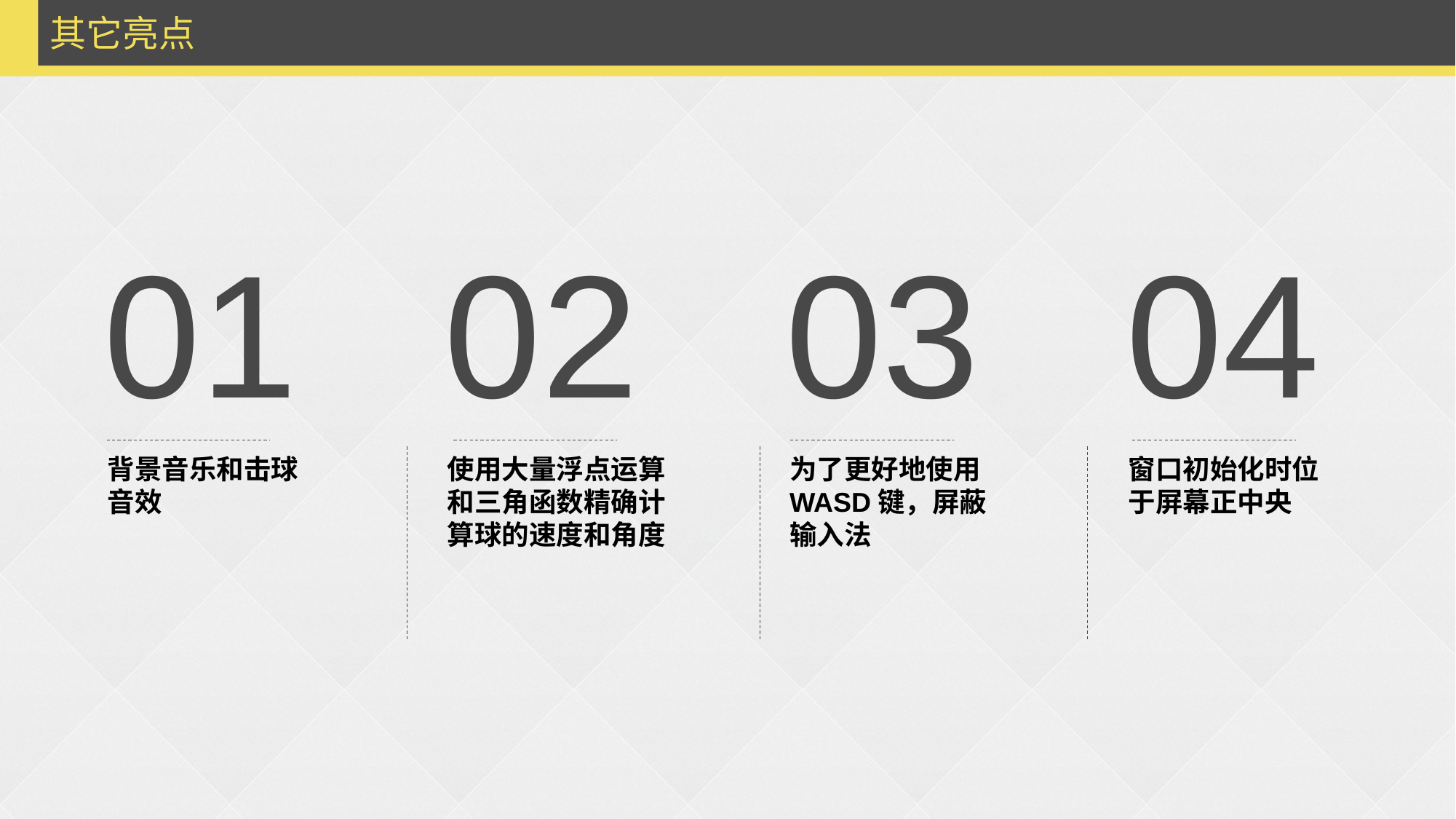

其它亮点
01
02
03
04
背景音乐和击球音效
使用大量浮点运算和三角函数精确计算球的速度和角度
为了更好地使用WASD键，屏蔽输入法
窗口初始化时位于屏幕正中央